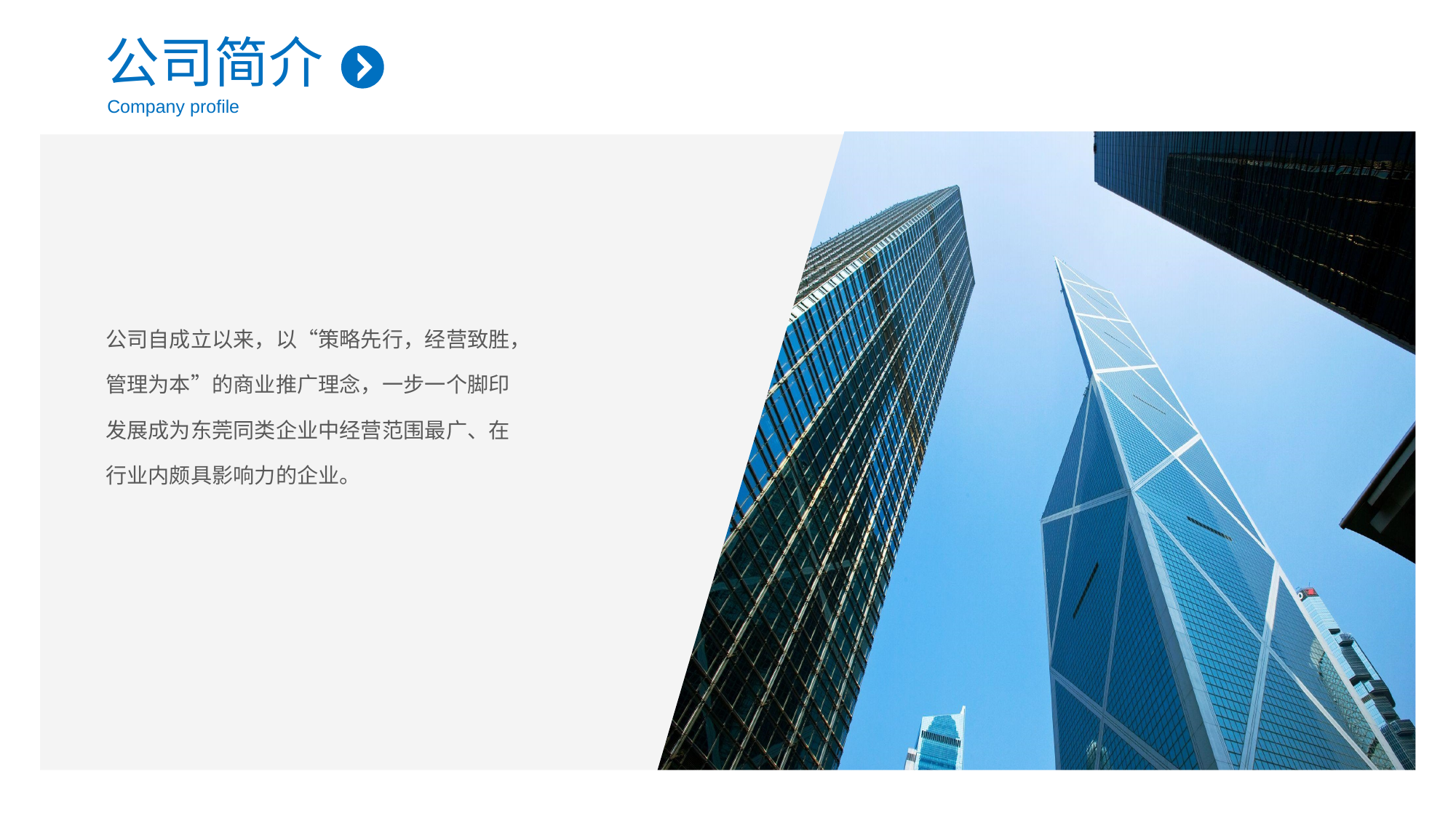

公司简介
Company profile

公司自成立以来，以“策略先行，经营致胜，管理为本”的商业推广理念，一步一个脚印发展成为东莞同类企业中经营范围最广、在行业内颇具影响力的企业。